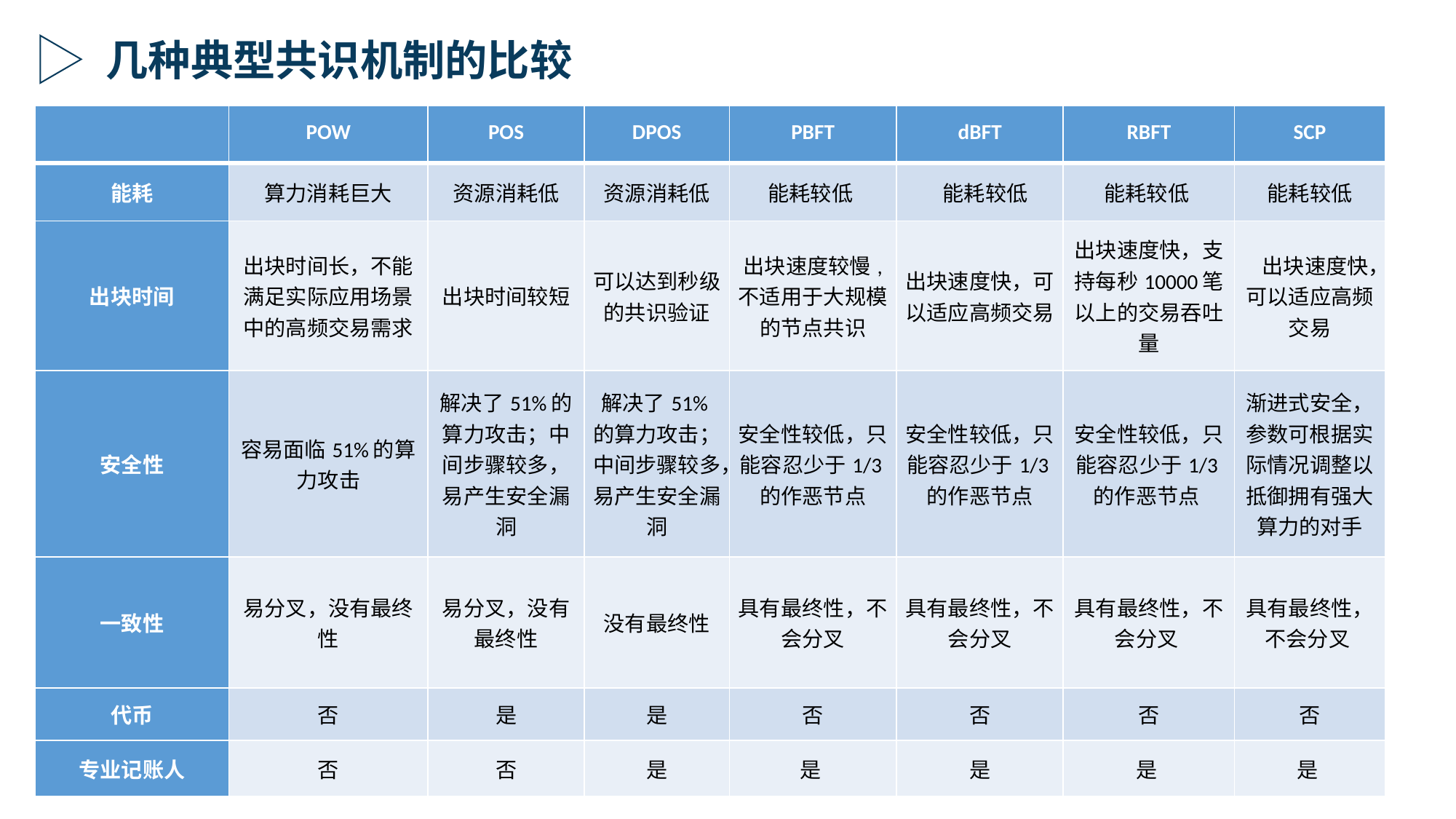

几种典型共识机制的比较

|  | POW | POS | DPOS | PBFT | dBFT | RBFT | SCP |
| --- | --- | --- | --- | --- | --- | --- | --- |
| 能耗 | 算力消耗巨大 | 资源消耗低 | 资源消耗低 | 能耗较低 | 能耗较低 | 能耗较低 | 能耗较低 |
| 出块时间 | 出块时间长，不能满足实际应用场景中的高频交易需求 | 出块时间较短 | 可以达到秒级的共识验证 | 出块速度较慢, 不适用于大规模的节点共识 | 出块速度快，可以适应高频交易 | 出块速度快，支持每秒10000笔以上的交易吞吐量 | 出块速度快，可以适应高频交易 |
| 安全性 | 容易面临51%的算力攻击 | 解决了51%的算力攻击；中间步骤较多，易产生安全漏洞 | 解决了51%的算力攻击；中间步骤较多，易产生安全漏洞 | 安全性较低，只能容忍少于1/3的作恶节点 | 安全性较低，只能容忍少于1/3的作恶节点 | 安全性较低，只能容忍少于1/3的作恶节点 | 渐进式安全，参数可根据实际情况调整以抵御拥有强大算力的对手 |
| 一致性 | 易分叉，没有最终性 | 易分叉，没有最终性 | 没有最终性 | 具有最终性，不会分叉 | 具有最终性，不会分叉 | 具有最终性，不会分叉 | 具有最终性，不会分叉 |
| 代币 | 否 | 是 | 是 | 否 | 否 | 否 | 否 |
| 专业记账人 | 否 | 否 | 是 | 是 | 是 | 是 | 是 |